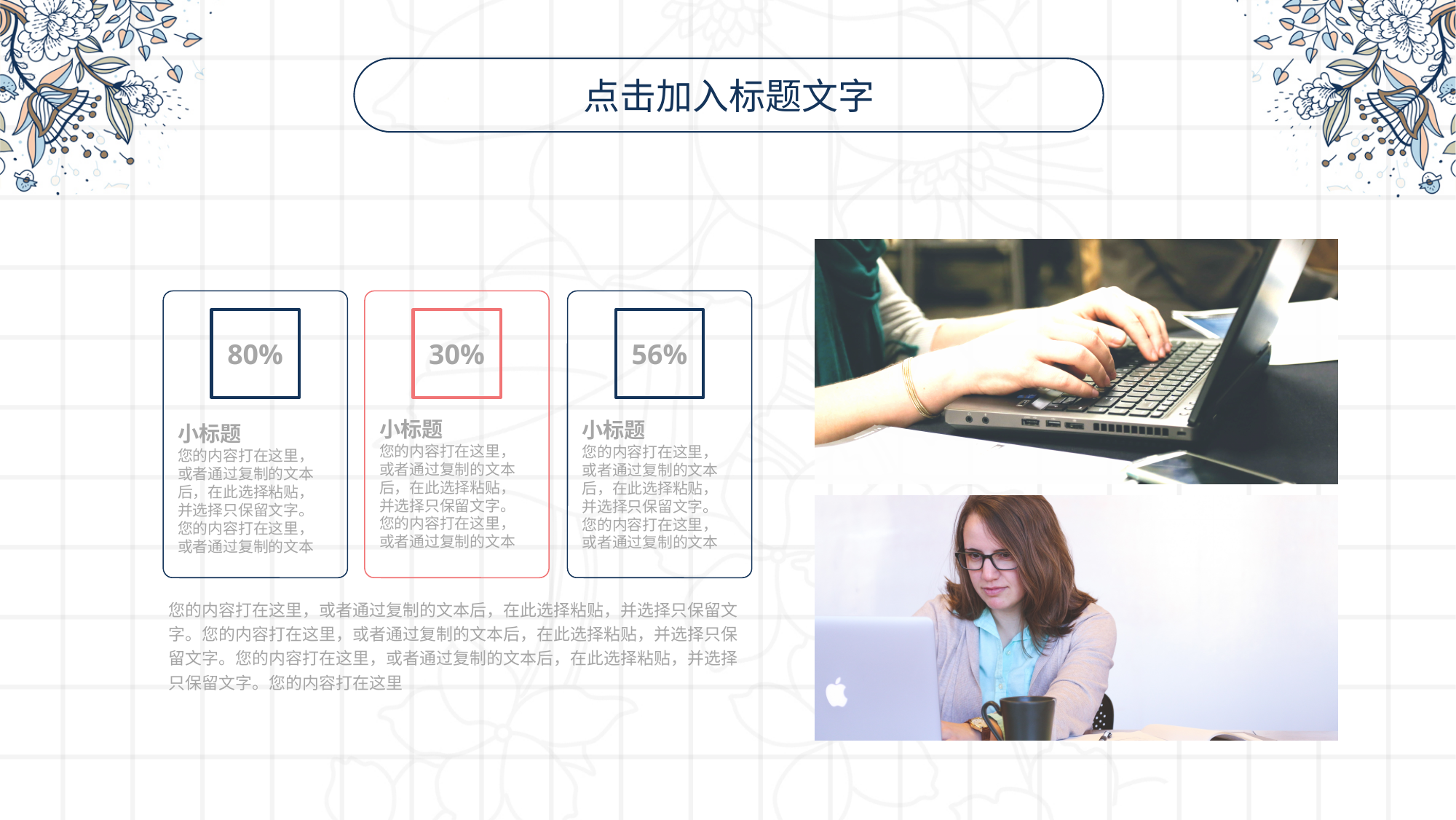

点击加入标题文字

56%
30%
80%
小标题
您的内容打在这里，或者通过复制的文本后，在此选择粘贴，并选择只保留文字。您的内容打在这里，或者通过复制的文本
小标题
您的内容打在这里，或者通过复制的文本后，在此选择粘贴，并选择只保留文字。您的内容打在这里，或者通过复制的文本
小标题
您的内容打在这里，或者通过复制的文本后，在此选择粘贴，并选择只保留文字。您的内容打在这里，或者通过复制的文本
您的内容打在这里，或者通过复制的文本后，在此选择粘贴，并选择只保留文字。您的内容打在这里，或者通过复制的文本后，在此选择粘贴，并选择只保留文字。您的内容打在这里，或者通过复制的文本后，在此选择粘贴，并选择只保留文字。您的内容打在这里